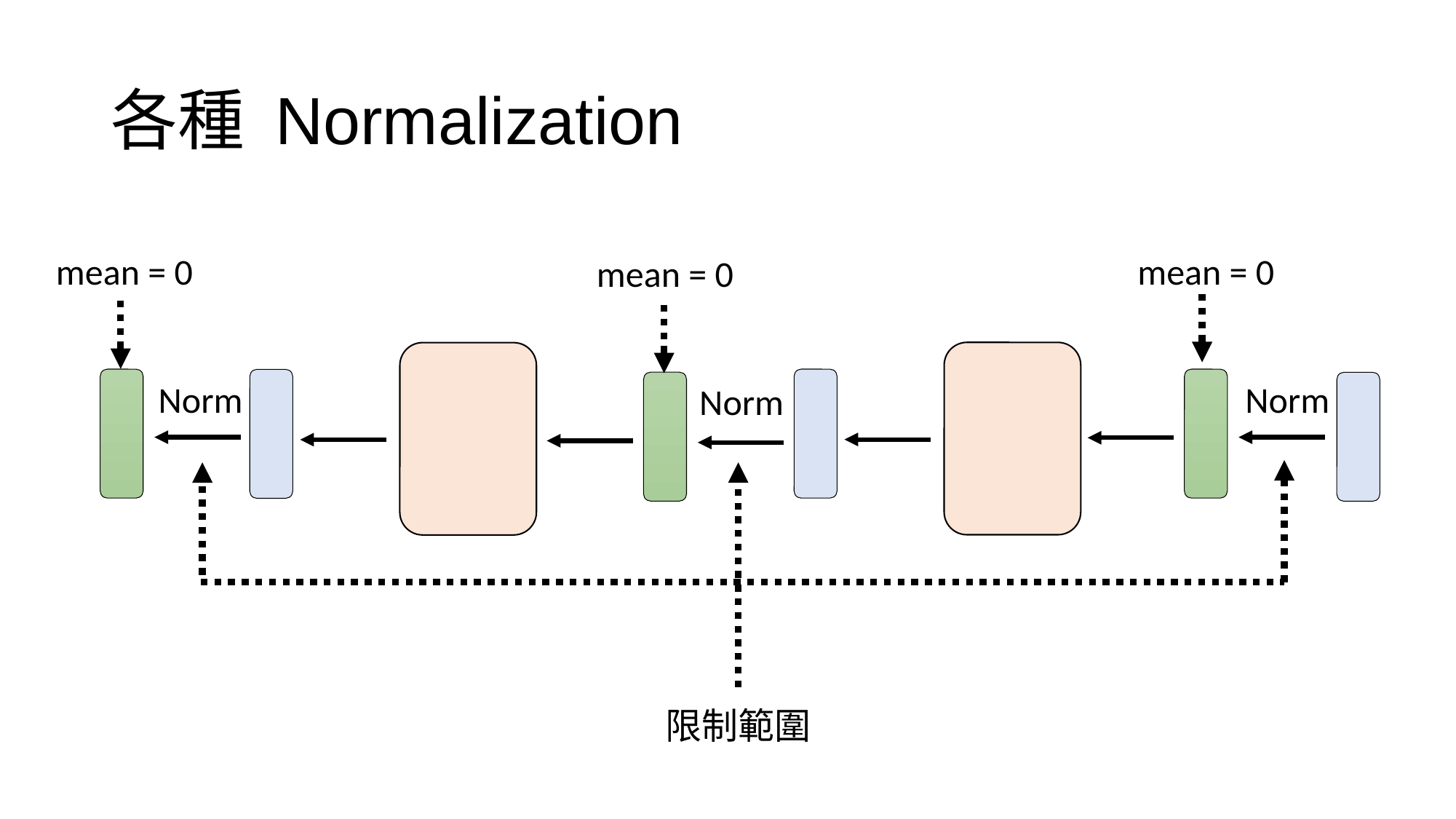

# 各種 Normalization
mean = 0
mean = 0
mean = 0

Norm
Norm

Norm
限制範圍